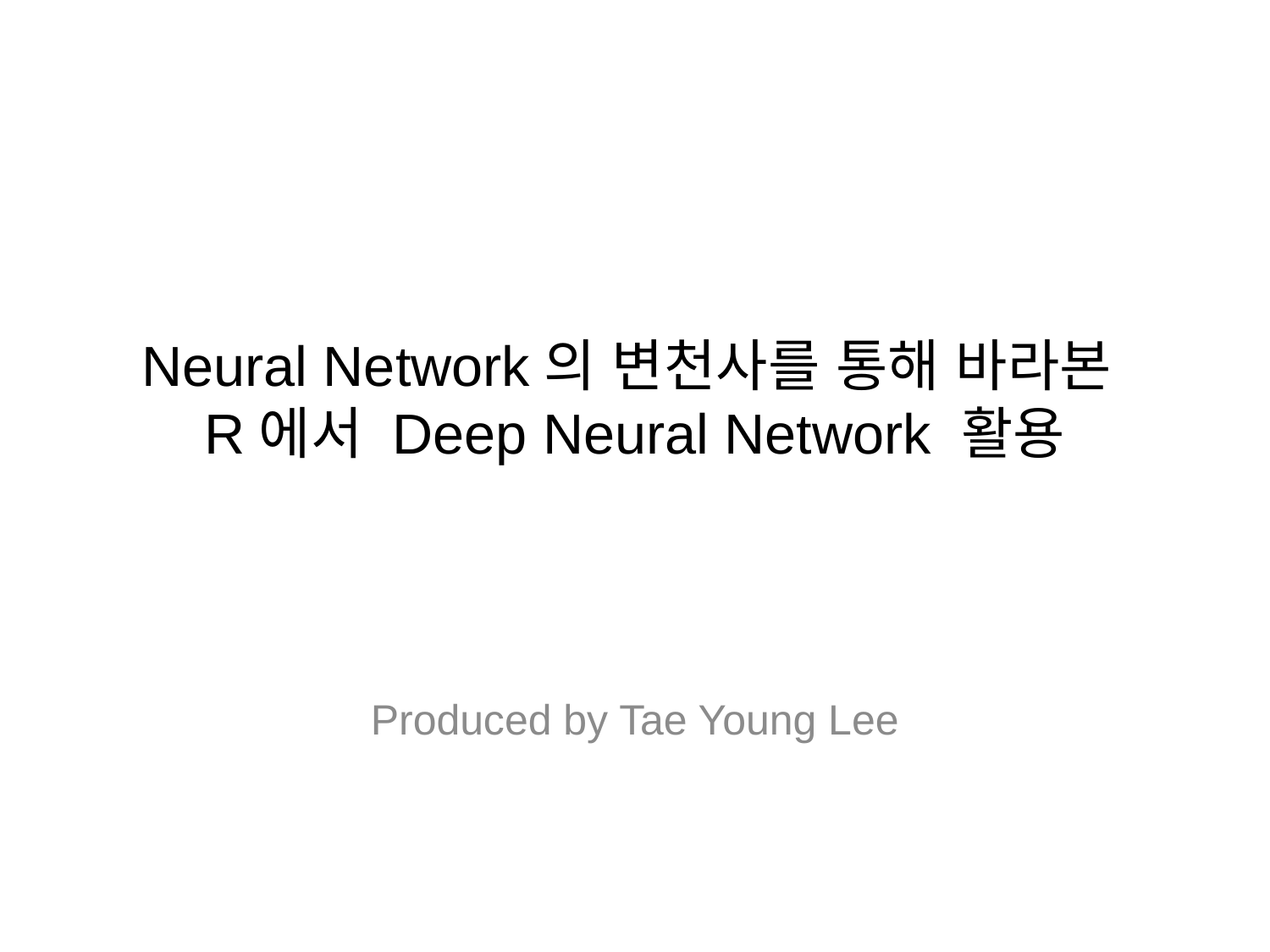

# Neural Network의 변천사를 통해 바라본  R에서 Deep Neural Network 활용
Produced by Tae Young Lee